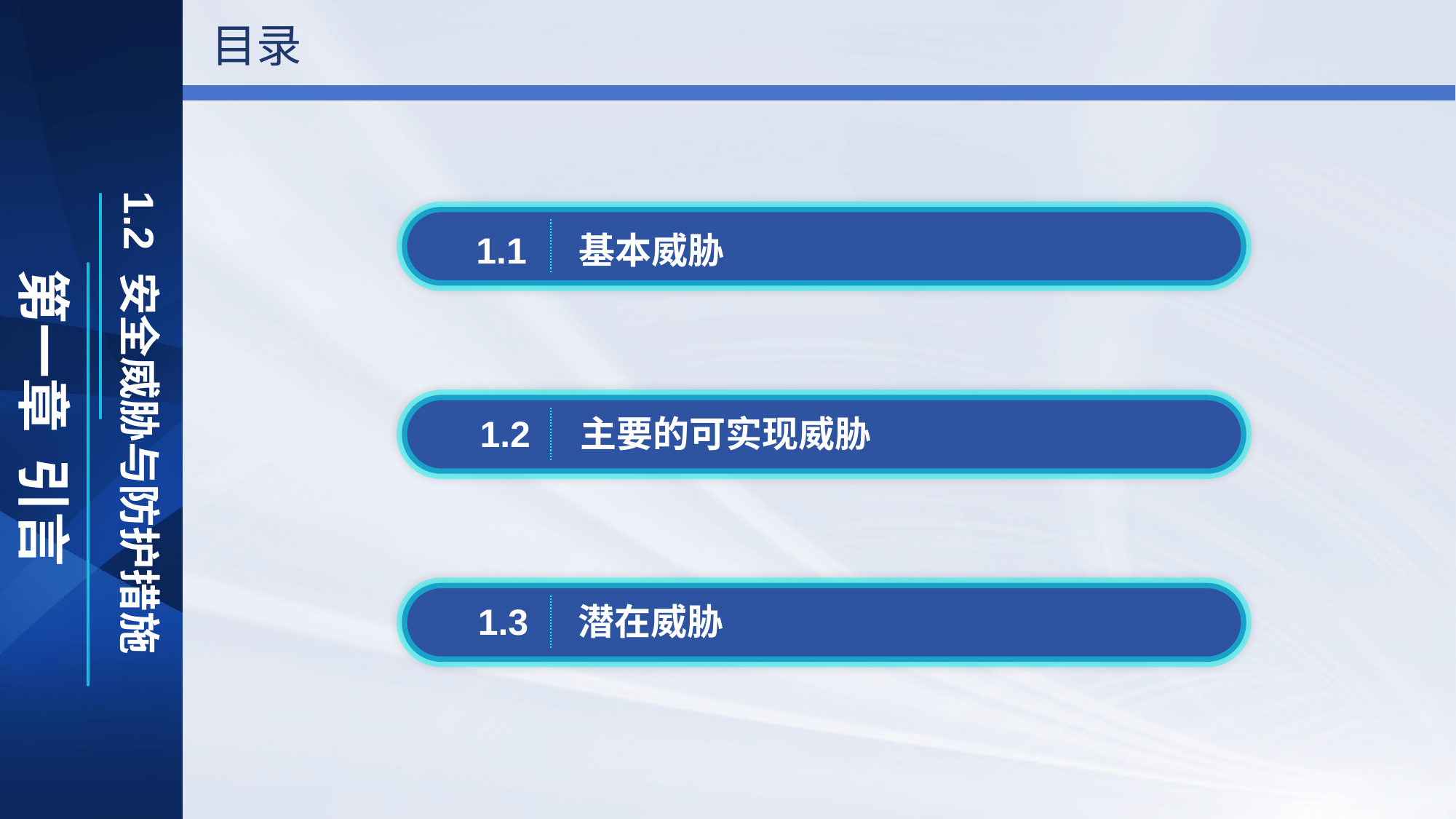

目录
第一章  引言
1.2 安全威胁与防护措施

1.1   基本威胁

1.2    主要的可实现威胁

1.3    潜在威胁